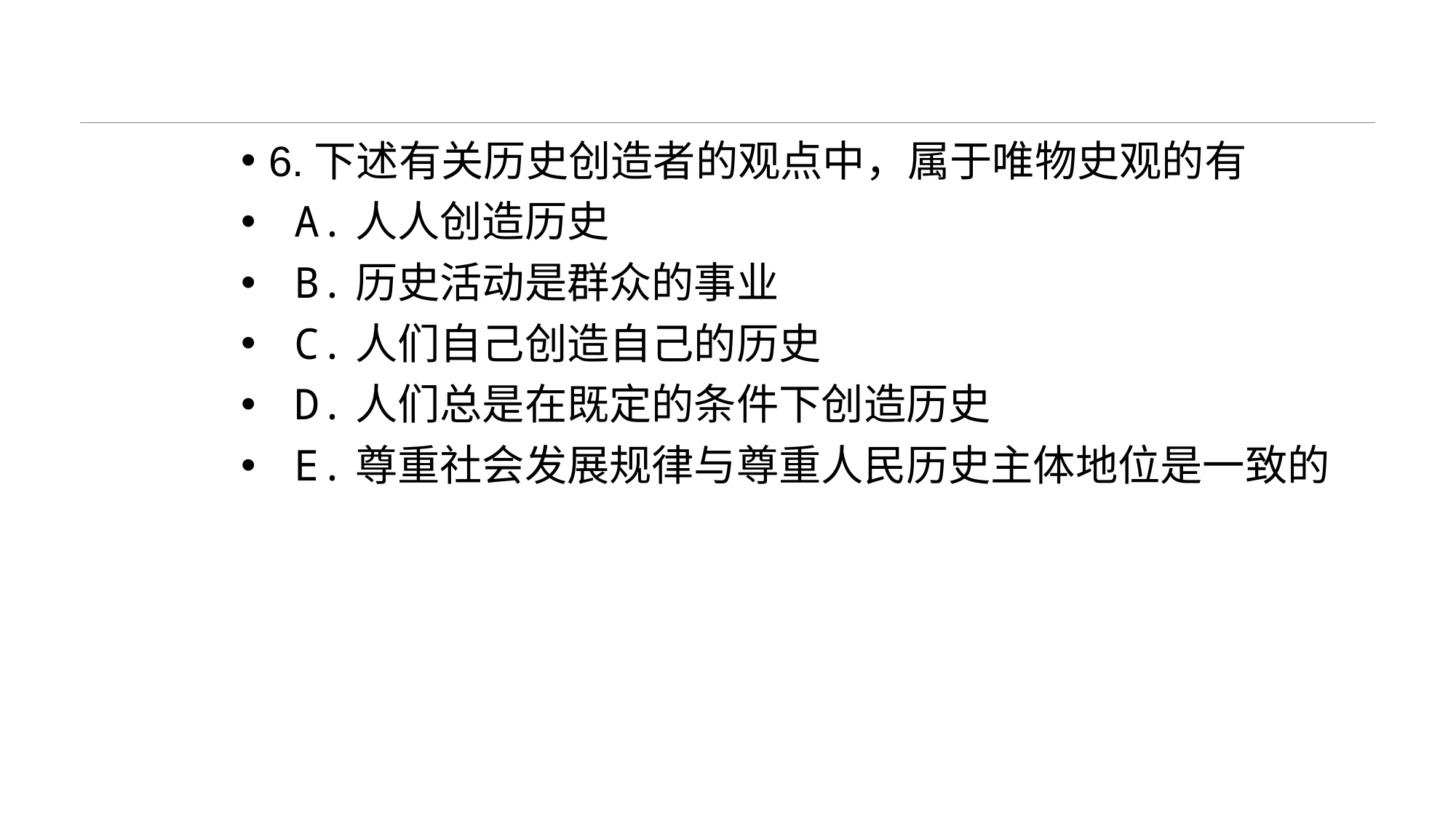

#
6.下述有关历史创造者的观点中，属于唯物史观的有
 A.人人创造历史
 B.历史活动是群众的事业
 C.人们自己创造自己的历史
 D.人们总是在既定的条件下创造历史
 E.尊重社会发展规律与尊重人民历史主体地位是一致的